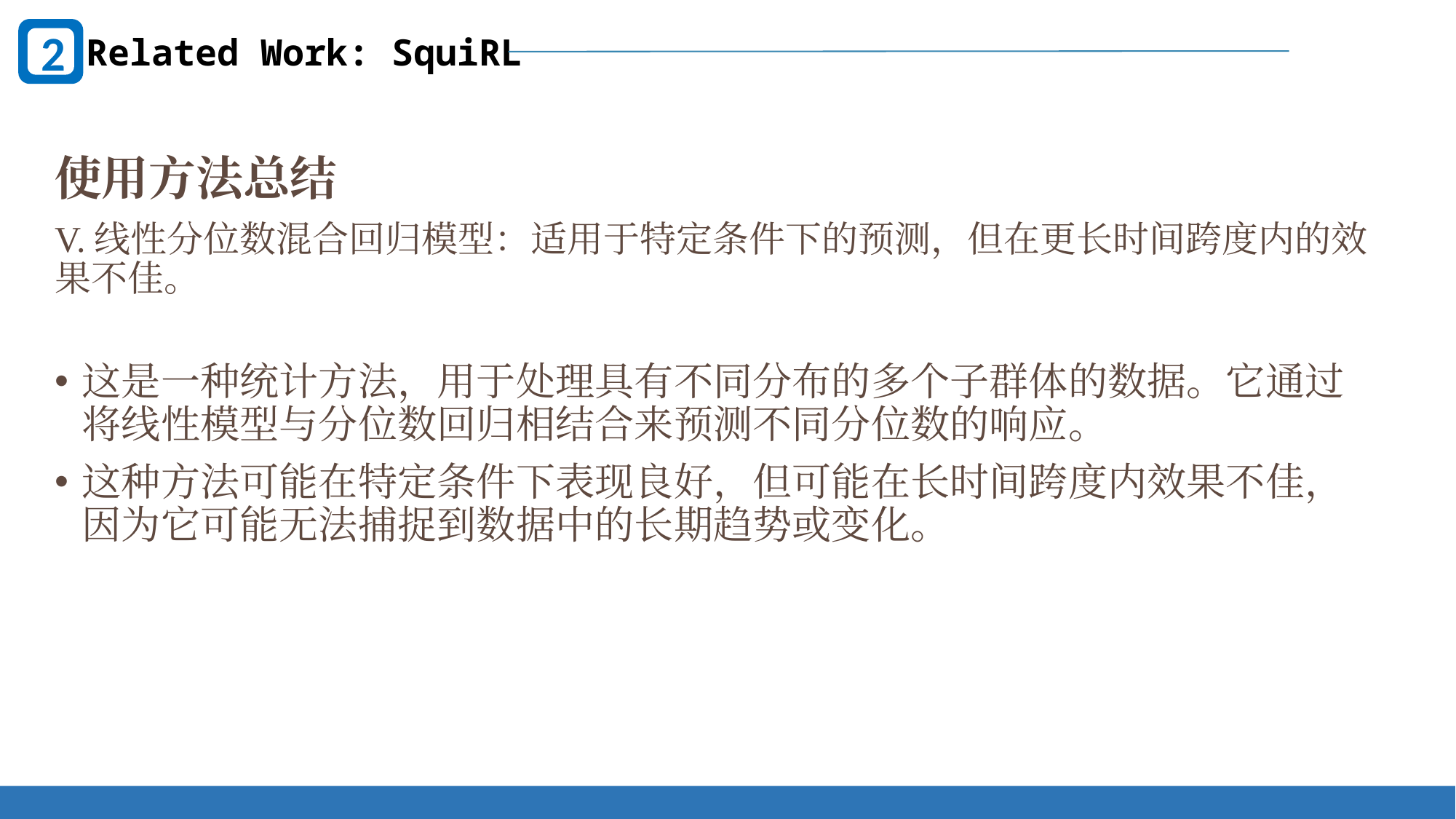

2
Related Work: SquiRL
使用方法总结
V.线性分位数混合回归模型：适用于特定条件下的预测，但在更长时间跨度内的效果不佳。

这是一种统计方法，用于处理具有不同分布的多个子群体的数据。它通过将线性模型与分位数回归相结合来预测不同分位数的响应。
这种方法可能在特定条件下表现良好，但可能在长时间跨度内效果不佳，因为它可能无法捕捉到数据中的长期趋势或变化。